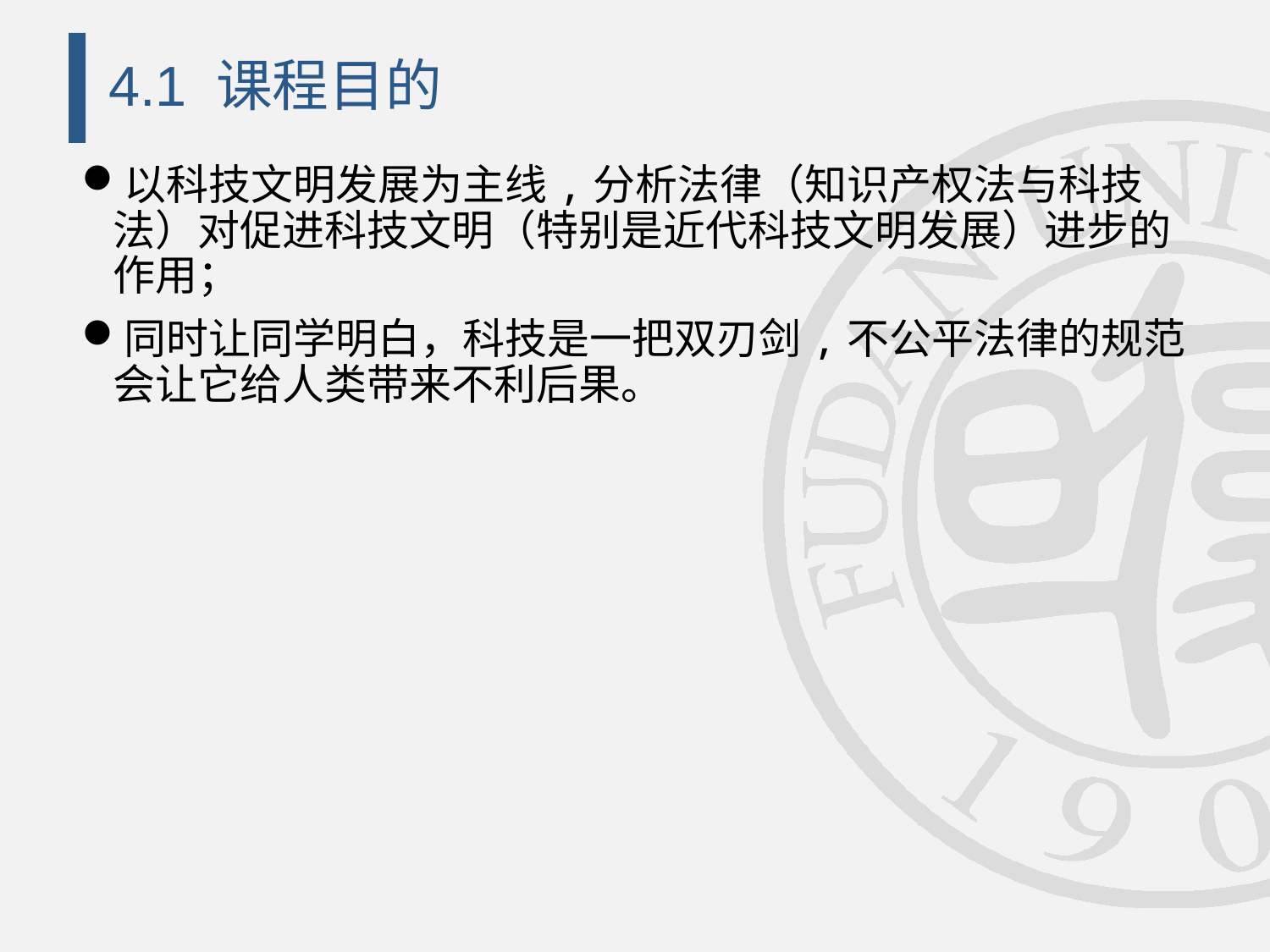

# 4.1 课程目的
以科技文明发展为主线,分析法律（知识产权法与科技法）对促进科技文明（特别是近代科技文明发展）进步的作用；
同时让同学明白，科技是一把双刃剑,不公平法律的规范会让它给人类带来不利后果。